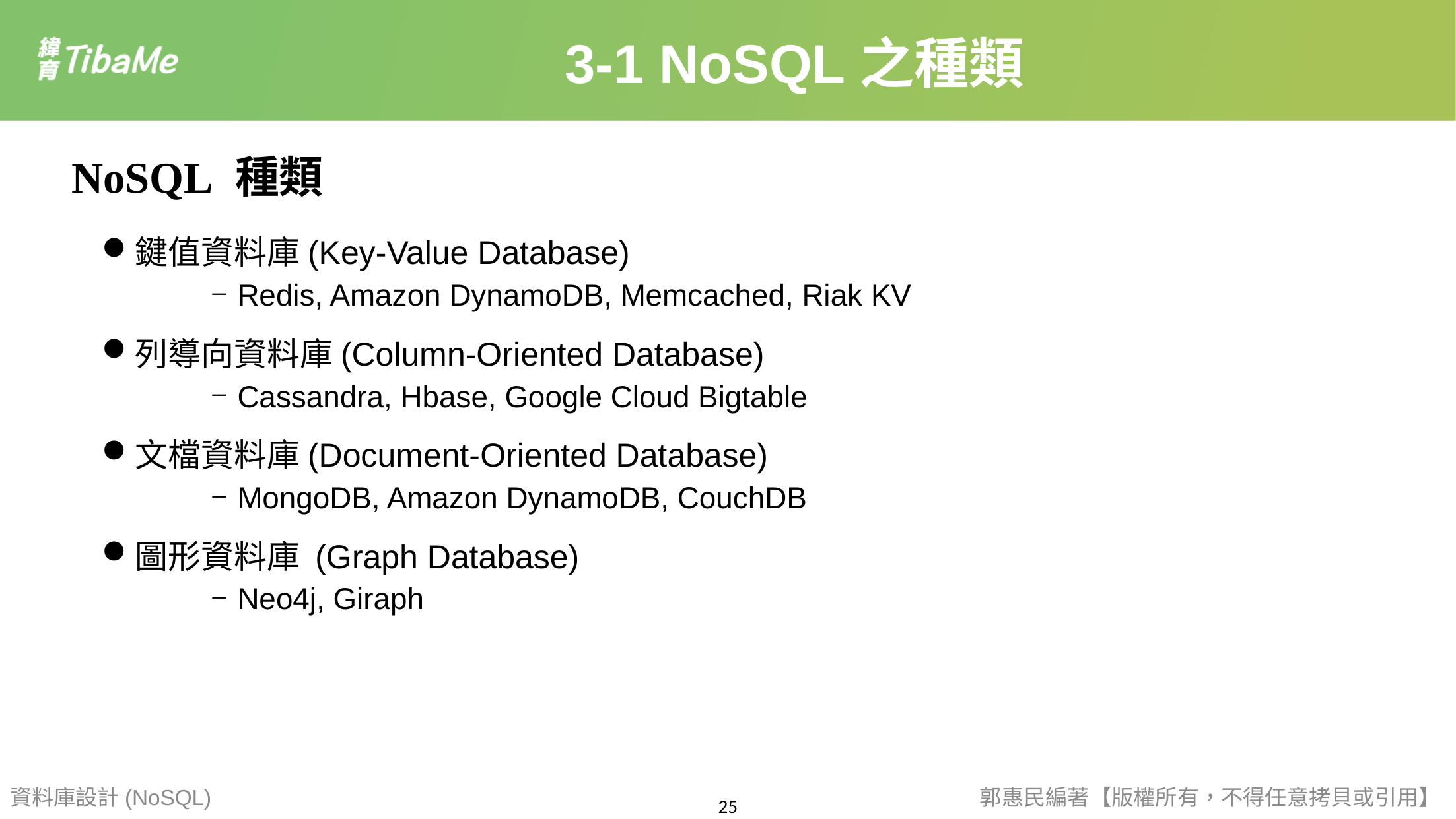

3-1 NoSQL之種類
NoSQL 種類
鍵值資料庫(Key-Value Database)
Redis, Amazon DynamoDB, Memcached, Riak KV
列導向資料庫(Column-Oriented Database)
Cassandra, Hbase, Google Cloud Bigtable
文檔資料庫(Document-Oriented Database)
MongoDB, Amazon DynamoDB, CouchDB
圖形資料庫 (Graph Database)
Neo4j, Giraph
資料庫設計(NoSQL)
郭惠民編著【版權所有，不得任意拷貝或引用】